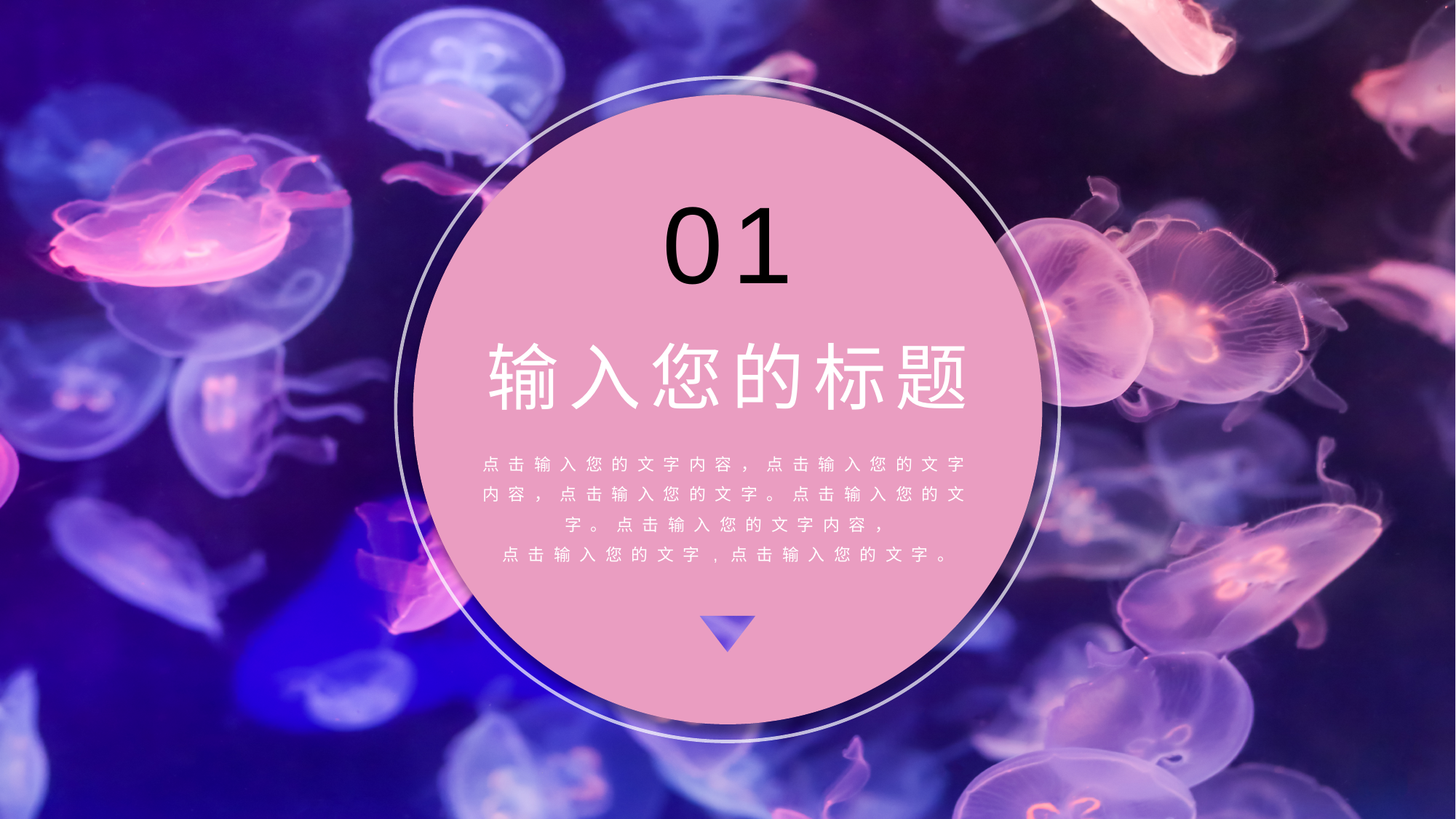

01
输入您的标题
点击输入您的文字内容，点击输入您的文字内容，点击输入您的文字。点击输入您的文字。点击输入您的文字内容，
点击输入您的文字,点击输入您的文字。